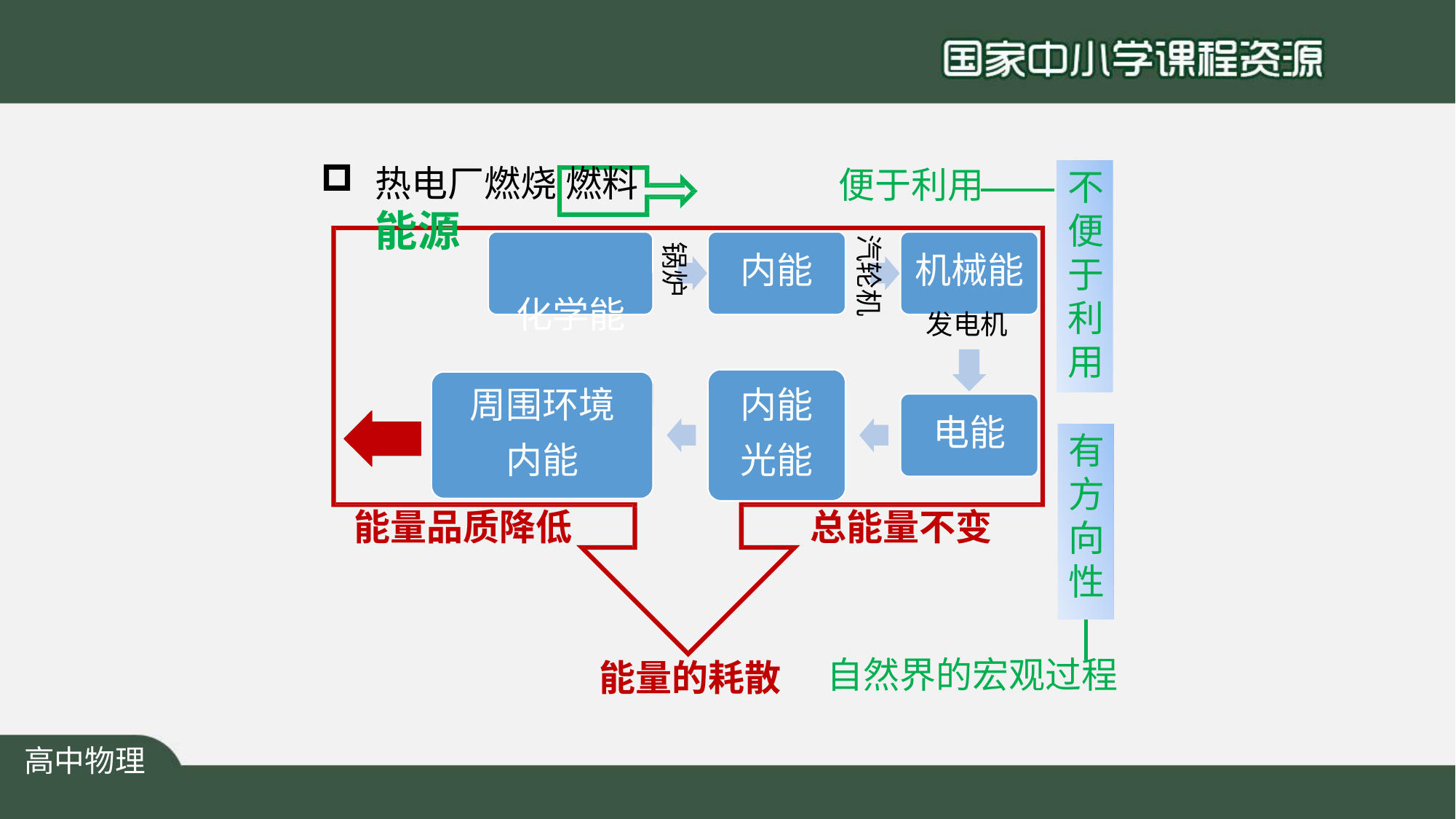

热电厂燃烧 燃料	能源
化学能

便于利用
不 便 于 利 用

机械能
发电机

汽轮机
锅炉
内能

周围环境 内能
内能 光能

电能

有 方 向 性
能量品质降低
总能量不变

自然界的宏观过程
能量的耗散
高中物理